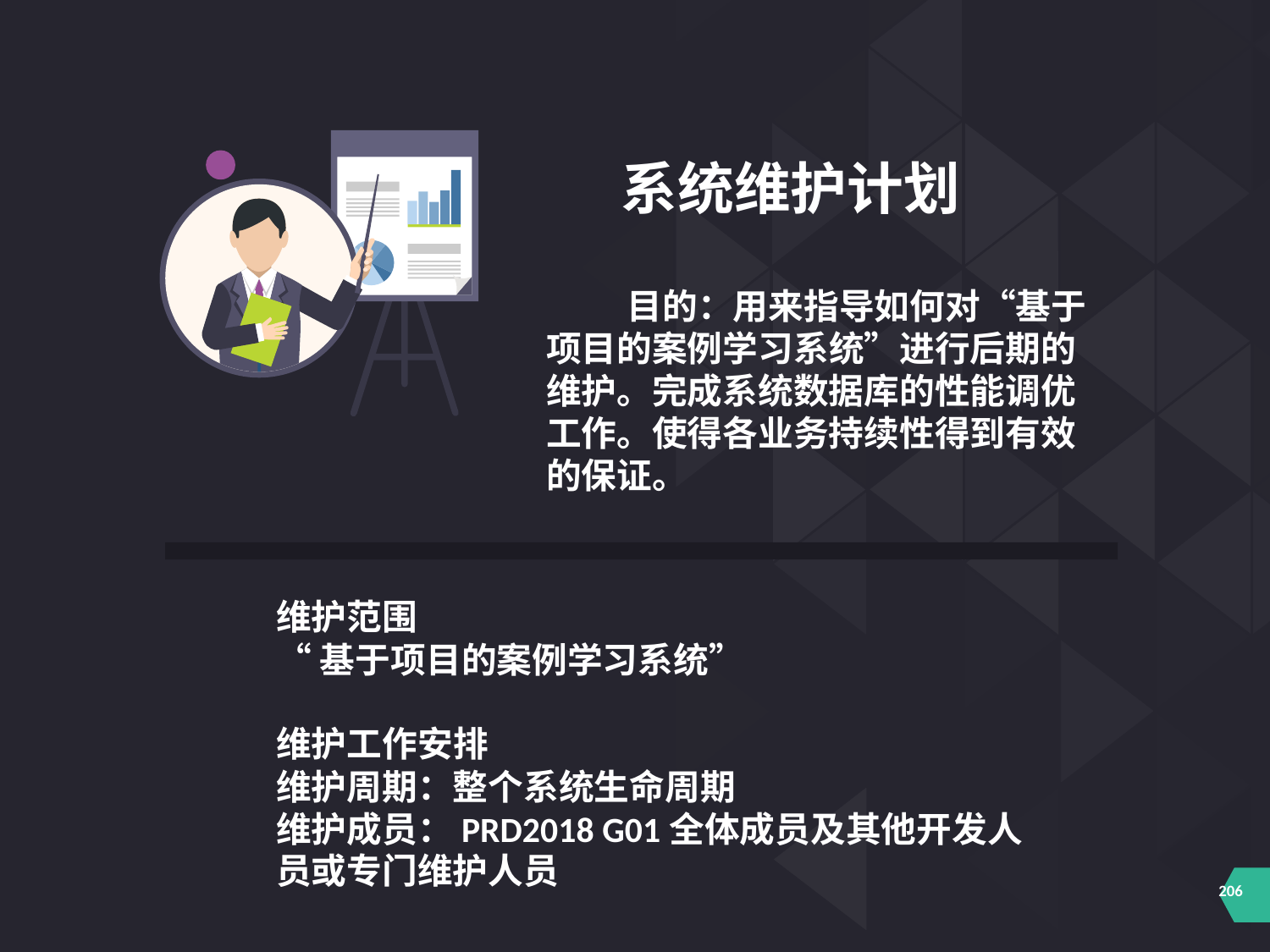

系统维护计划

         目的：用来指导如何对“基于项目的案例学习系统”进行后期的维护。完成系统数据库的性能调优工作。使得各业务持续性得到有效的保证。

维护范围
“基于项目的案例学习系统”

维护工作安排
维护周期：整个系统生命周期
维护成员：PRD2018 G01全体成员及其他开发人员或专门维护人员